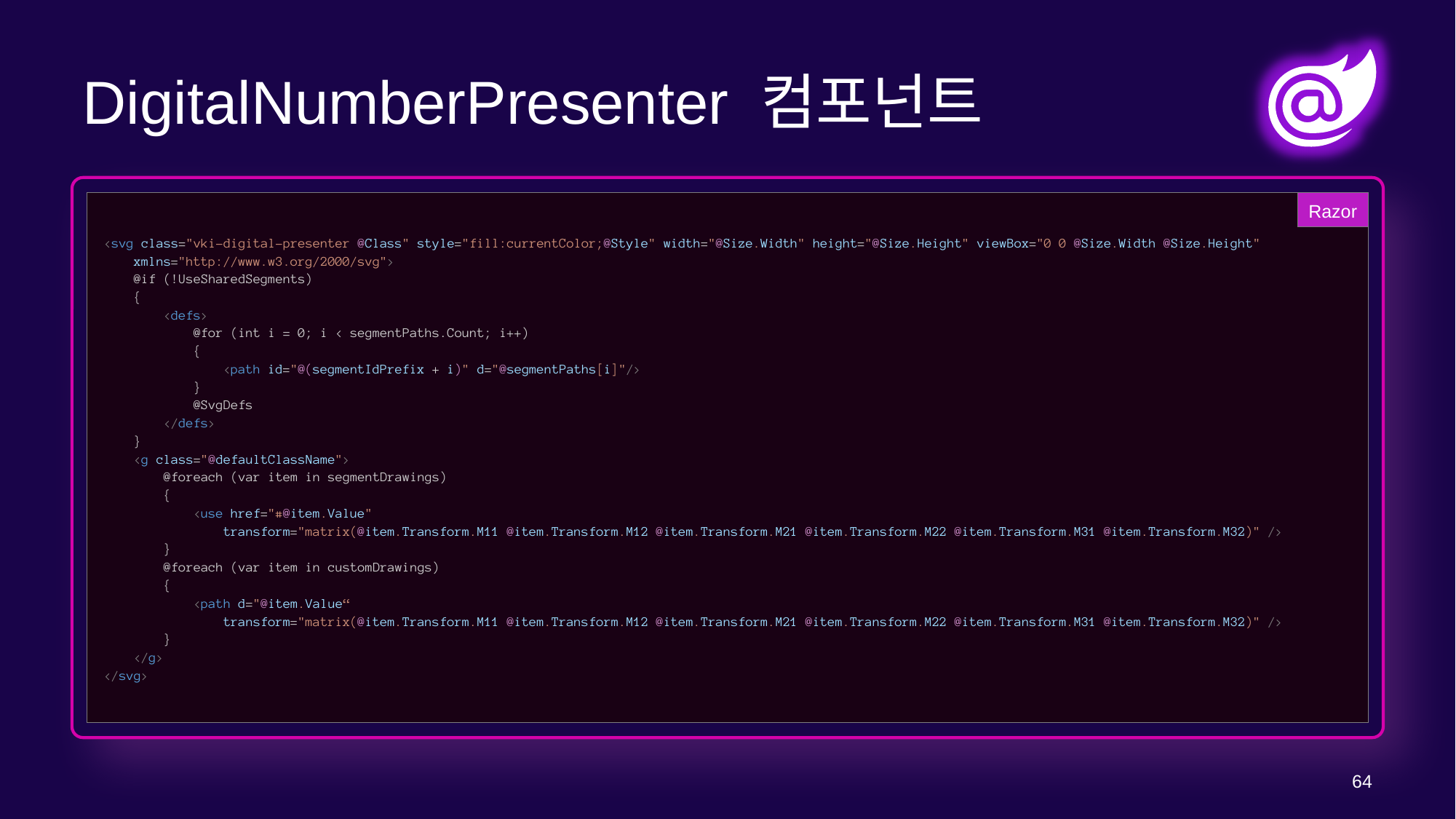

# DigitalNumberPresenter 컴포넌트

Razor
<svg class="vki-digital-presenter @Class" style="fill:currentColor;@Style" width="@Size.Width" height="@Size.Height" viewBox="0 0 @Size.Width @Size.Height"
    xmlns="http://www.w3.org/2000/svg">
    @if (!UseSharedSegments)
    {
        <defs>
            @for (int i = 0; i < segmentPaths.Count; i++)
            {
                <path id="@(segmentIdPrefix + i)" d="@segmentPaths[i]"/>
            }
            @SvgDefs
        </defs>
    }
    <g class="@defaultClassName">
        @foreach (var item in segmentDrawings)
        {
            <use href="#@item.Value"
                transform="matrix(@item.Transform.M11 @item.Transform.M12 @item.Transform.M21 @item.Transform.M22 @item.Transform.M31 @item.Transform.M32)" />
        }
        @foreach (var item in customDrawings)
        {
            <path d="@item.Value“
                transform="matrix(@item.Transform.M11 @item.Transform.M12 @item.Transform.M21 @item.Transform.M22 @item.Transform.M31 @item.Transform.M32)" />
        }
    </g>
</svg>
64